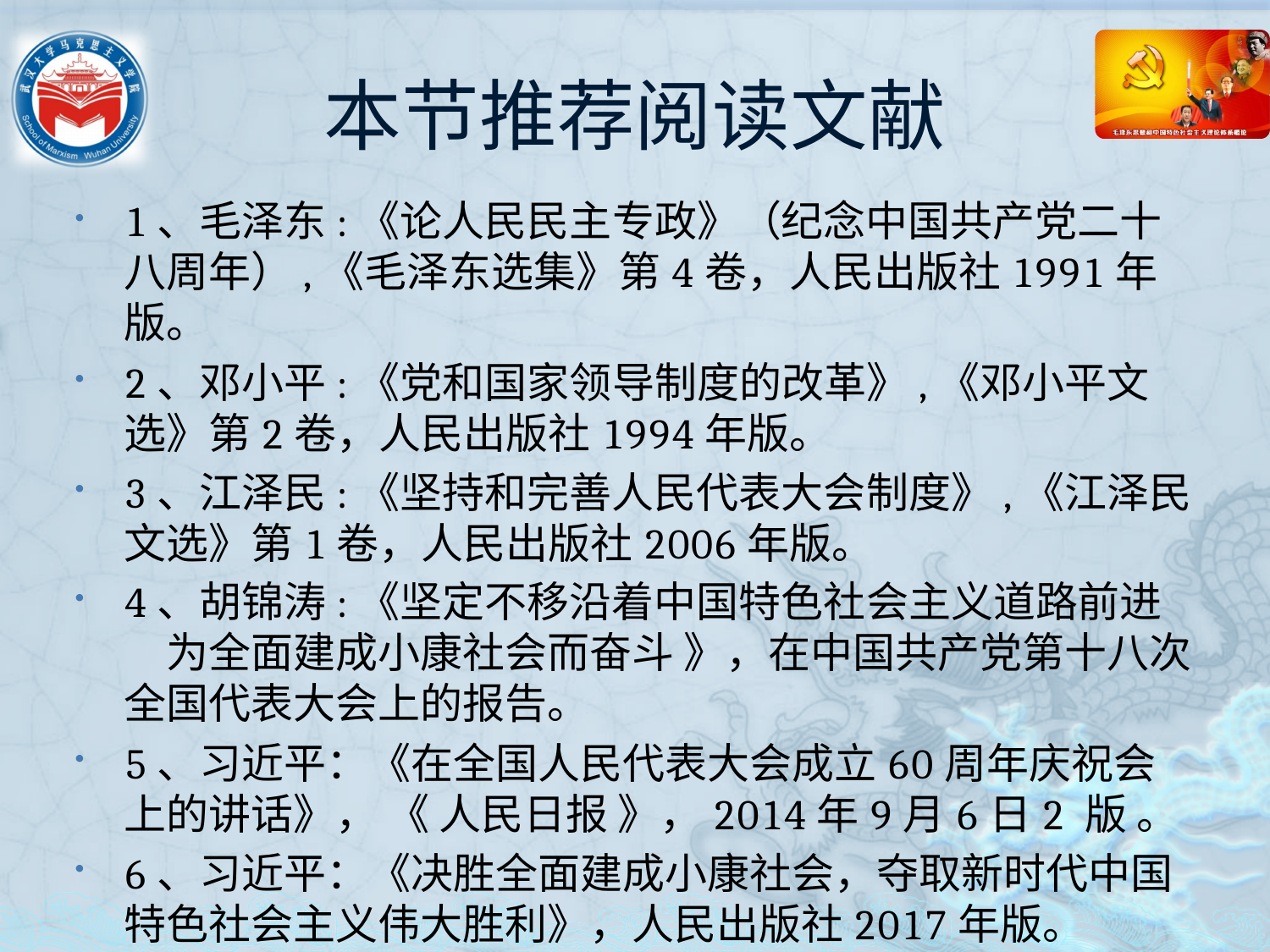

# 本节推荐阅读文献
1、毛泽东:《论人民民主专政》（纪念中国共产党二十八周年）,《毛泽东选集》第4卷，人民出版社1991年版。
2、邓小平:《党和国家领导制度的改革》,《邓小平文选》第2卷，人民出版社1994年版。
3、江泽民:《坚持和完善人民代表大会制度》,《江泽民文选》第1卷，人民出版社2006年版。
4、胡锦涛:《坚定不移沿着中国特色社会主义道路前进　为全面建成小康社会而奋斗 》，在中国共产党第十八次全国代表大会上的报告。
5、习近平：《在全国人民代表大会成立60周年庆祝会上的讲话》， 《 人民日报 》，2014年9月6日2 版 。
6、习近平：《决胜全面建成小康社会，夺取新时代中国特色社会主义伟大胜利》，人民出版社2017年版。